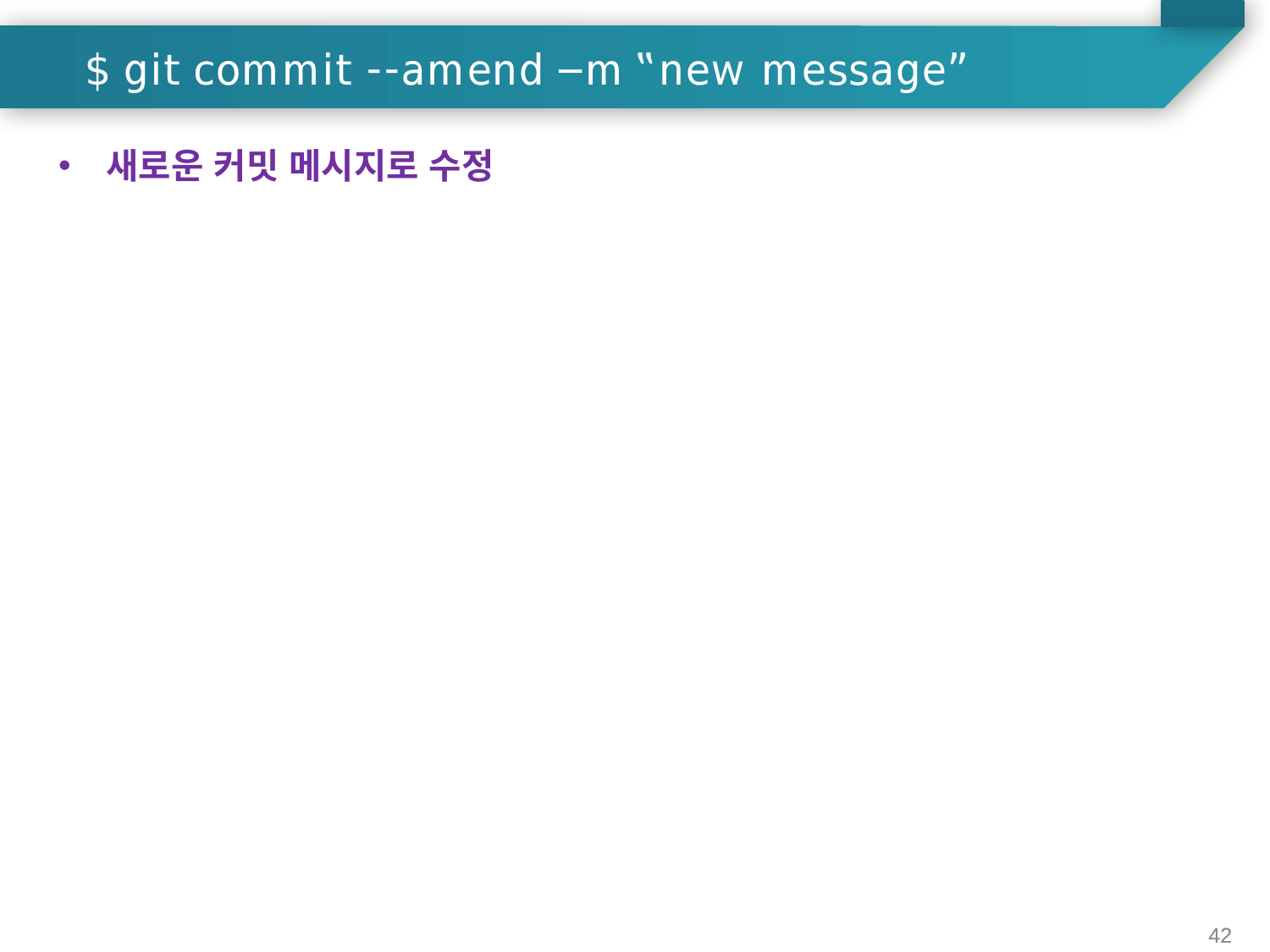

$ git commit --amend –m “new message”
새로운 커밋 메시지로 수정
42